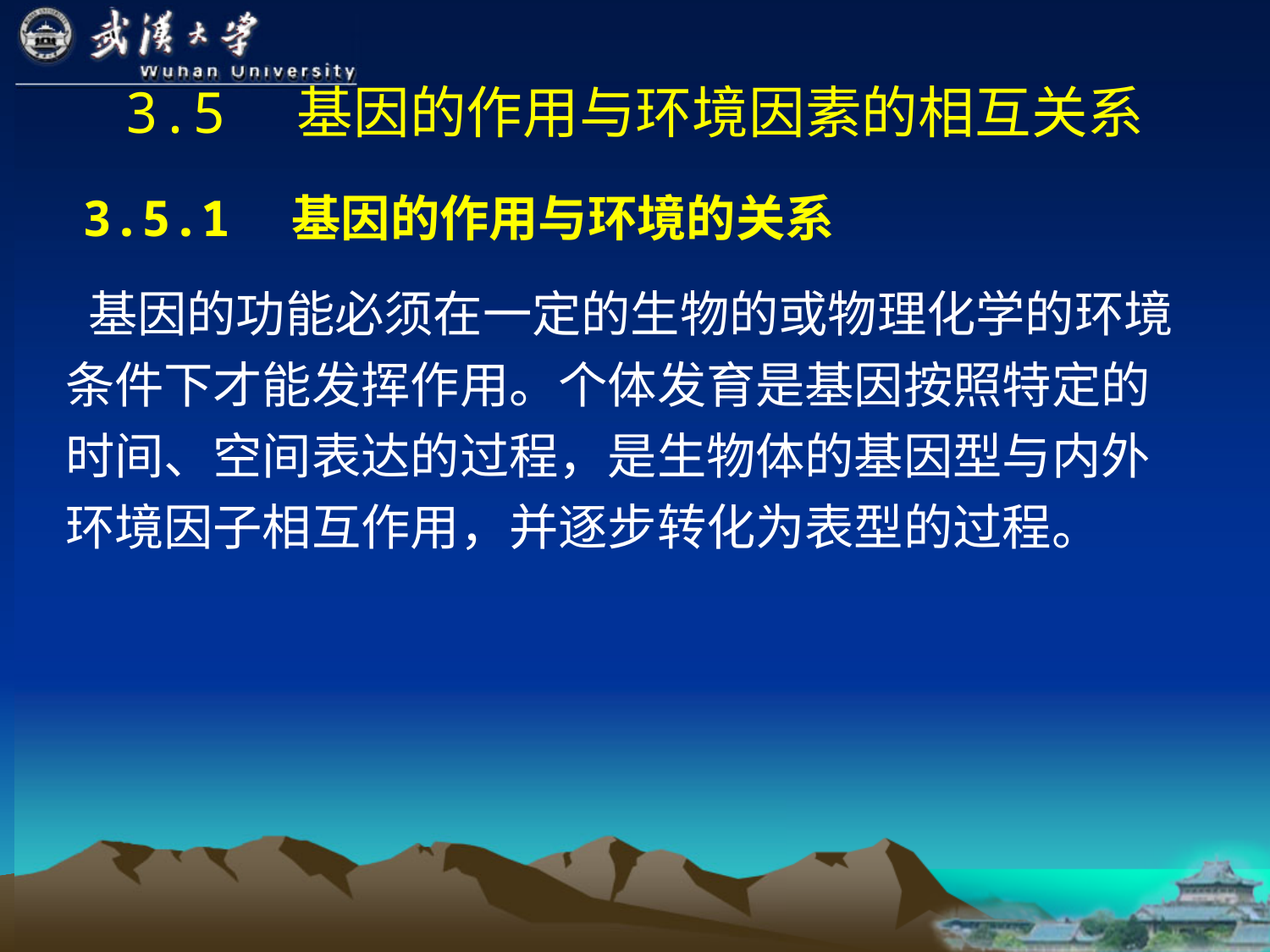

# 3.5　基因的作用与环境因素的相互关系
  3.5.1　基因的作用与环境的关系
 基因的功能必须在一定的生物的或物理化学的环境条件下才能发挥作用。个体发育是基因按照特定的时间、空间表达的过程，是生物体的基因型与内外环境因子相互作用，并逐步转化为表型的过程。